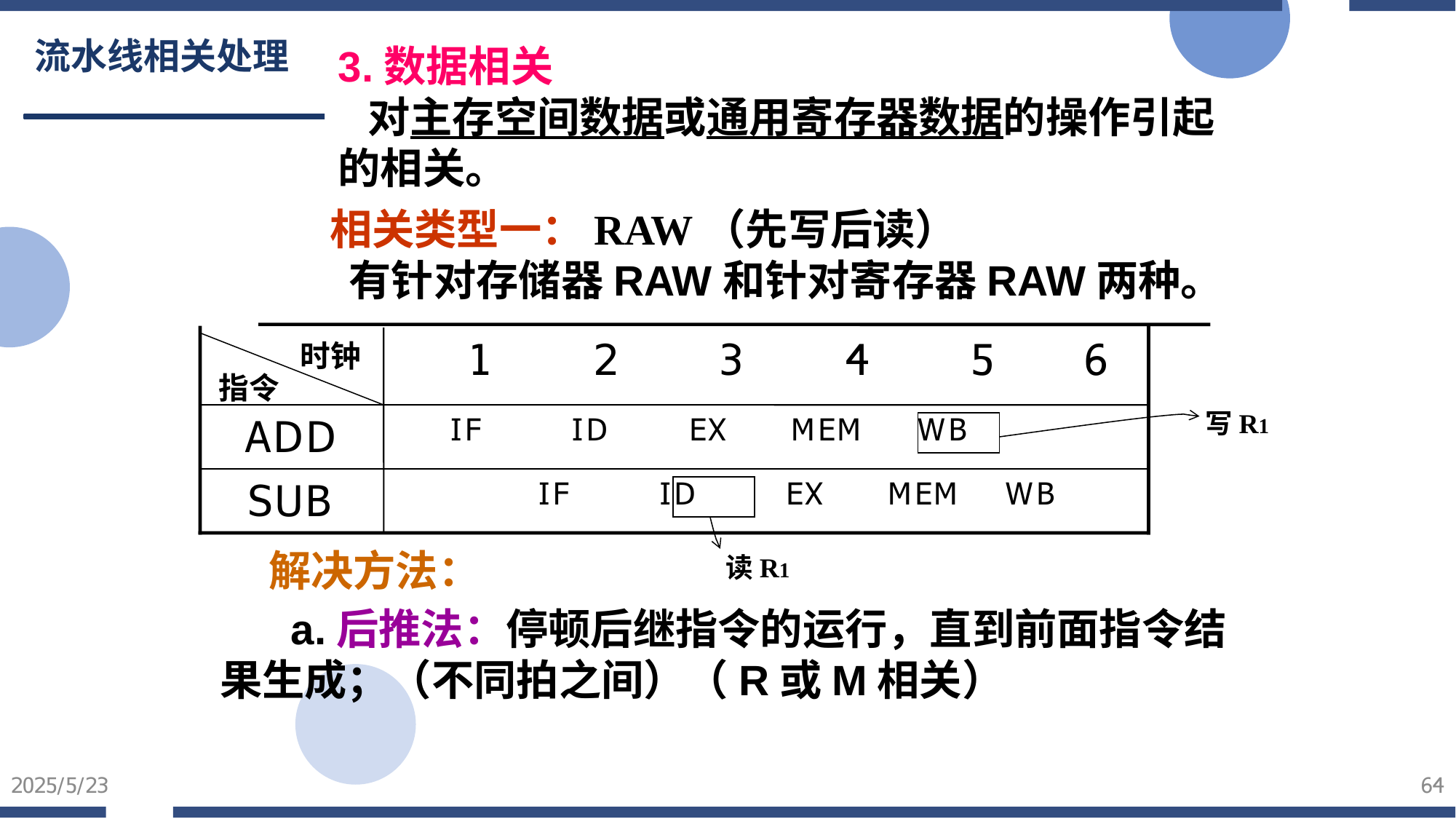

3.数据相关
  对主存空间数据或通用寄存器数据的操作引起的相关。
# 流水线相关处理
  相关类型一：RAW（先写后读）
    有针对存储器RAW和针对寄存器RAW两种。

      1        2        3        4        5       6

时钟

指令
写R1
ADD

       IF          ID         EX       MEM      WB

SUB

                  IF          ID          EX       MEM     WB

读R1
    解决方法：
      a.后推法：停顿后继指令的运行，直到前面指令结果生成；（不同拍之间）（R或M相关）
2025/5/23
64